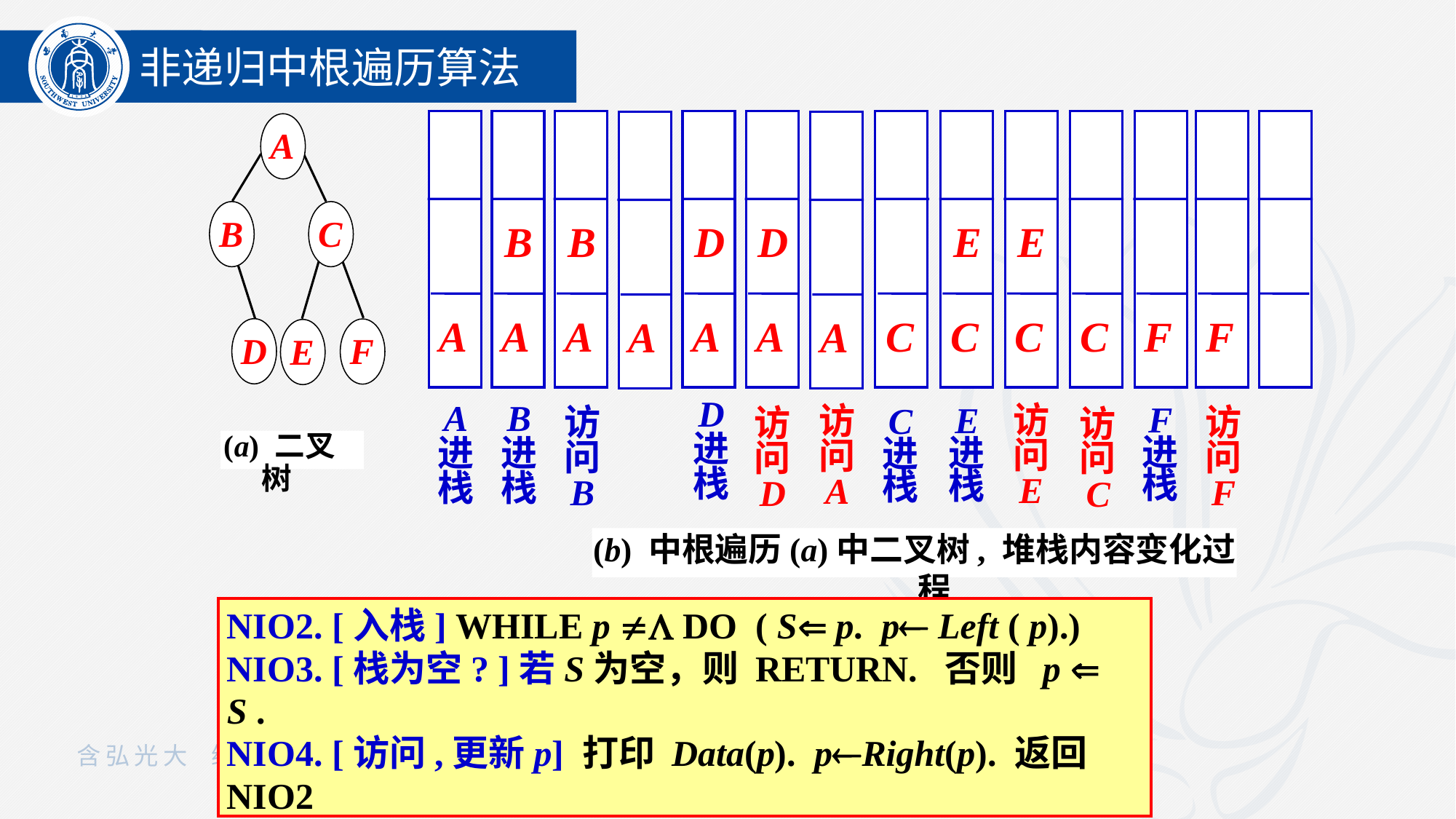

非递归中根遍历算法

B

A

B

A

D

A

D

A

E

C

E

C

C

F

F

A

A

A

B

C

D

F

E

A
C
D
进
栈
A
进
栈
B
进
栈
访
问
E
访
问
A
F
进
栈
E
进
栈
访
问
B
访
问
F
访
问
D
C
进
栈
访
问
C
 (a) 二叉树
(b) 中根遍历(a)中二叉树, 堆栈内容变化过程
NIO2. [入栈] WHILE p ≠Λ DO  ( S⇐ p.  p← Left ( p).)
NIO3. [栈为空? ]若S为空，则 RETURN.  否则  p ⇐ S .
NIO4. [访问,更新p] 打印 Data(p).  p←Right(p). 返回NIO2